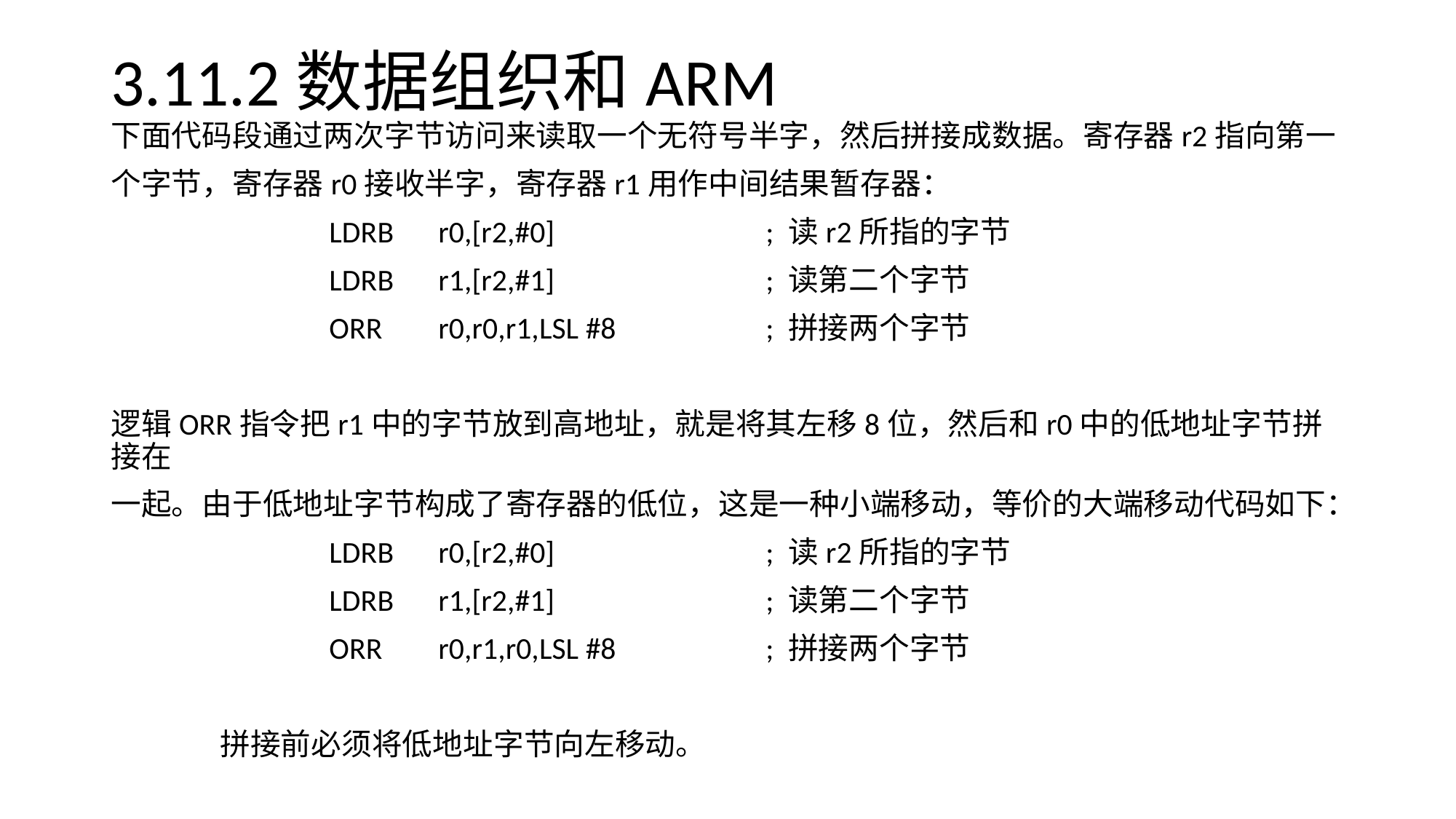

# 3.11.2数据组织和ARM
下面代码段通过两次字节访问来读取一个无符号半字，然后拼接成数据。寄存器r2指向第一
个字节，寄存器r0接收半字，寄存器r1用作中间结果暂存器：
		LDRB	r0,[r2,#0]		; 读r2所指的字节
		LDRB	r1,[r2,#1]		; 读第二个字节
		ORR	r0,r0,r1,LSL #8		; 拼接两个字节

逻辑ORR指令把r1中的字节放到高地址，就是将其左移8位，然后和r0中的低地址字节拼接在
一起。由于低地址字节构成了寄存器的低位，这是一种小端移动，等价的大端移动代码如下：
		LDRB	r0,[r2,#0]		; 读r2所指的字节
		LDRB	r1,[r2,#1]		; 读第二个字节
		ORR	r0,r1,r0,LSL #8		; 拼接两个字节

	拼接前必须将低地址字节向左移动。